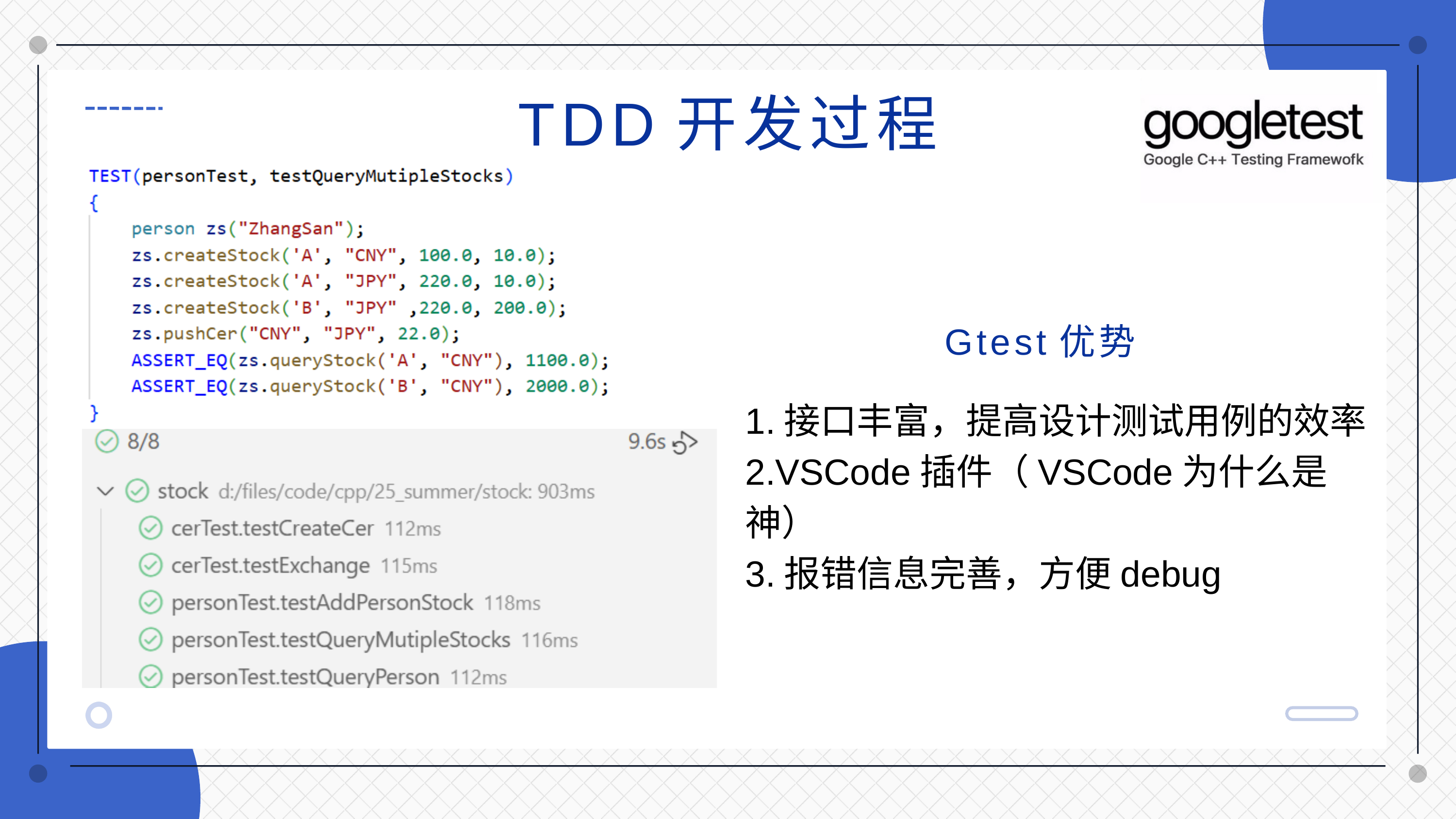

TDD开发过程

Gtest优势
1.接口丰富，提高设计测试用例的效率
2.VSCode插件（VSCode为什么是神）
3.报错信息完善，方便debug